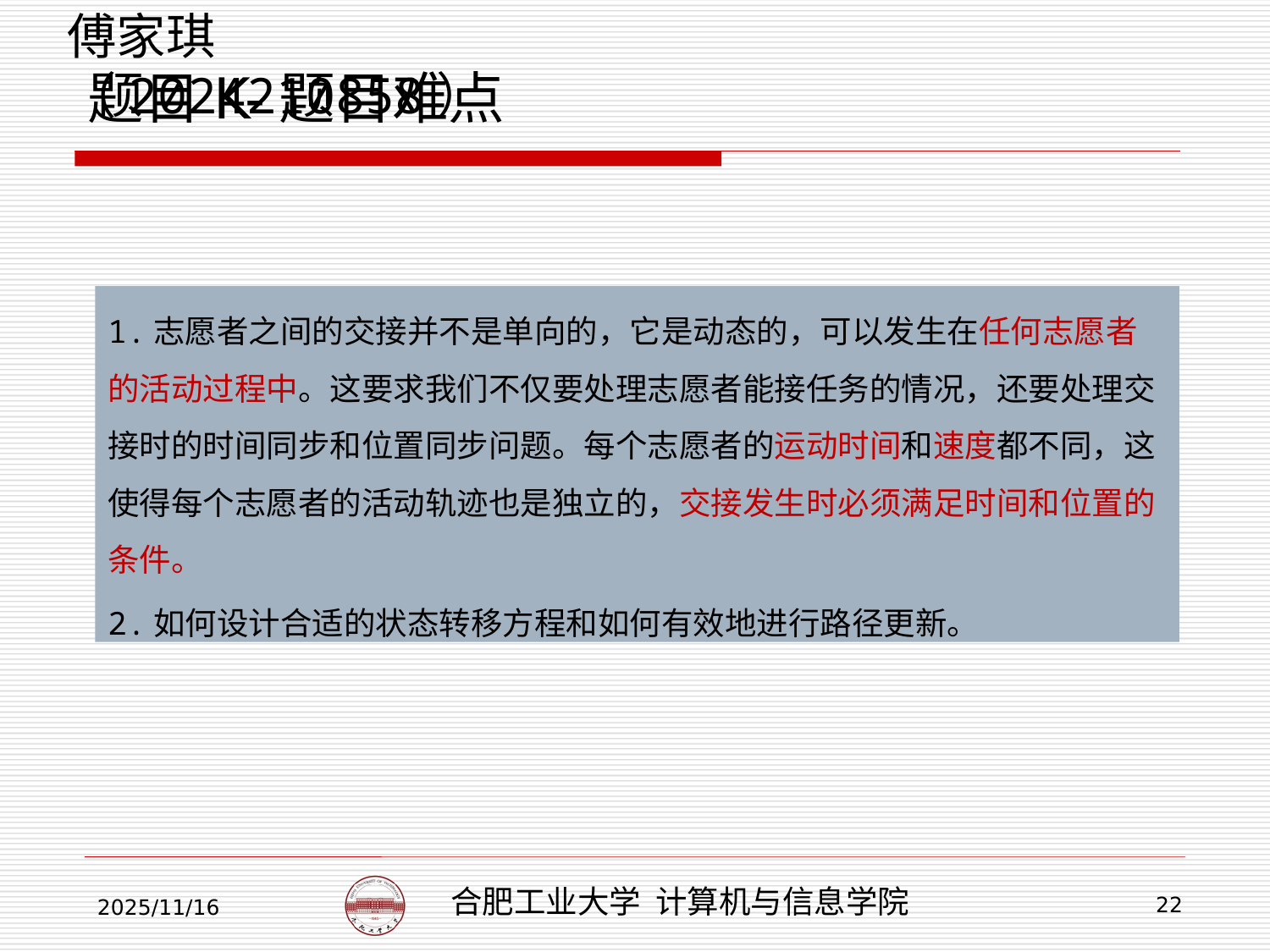

傅家琪（2024210858）

# 题目K-题目难点

1.志愿者之间的交接并不是单向的，它是动态的，可以发生在任何志愿者的活动过程中。这要求我们不仅要处理志愿者能接任务的情况，还要处理交接时的时间同步和位置同步问题。每个志愿者的运动时间和速度都不同，这使得每个志愿者的活动轨迹也是独立的，交接发生时必须满足时间和位置的条件。
2.如何设计合适的状态转移方程和如何有效地进行路径更新。